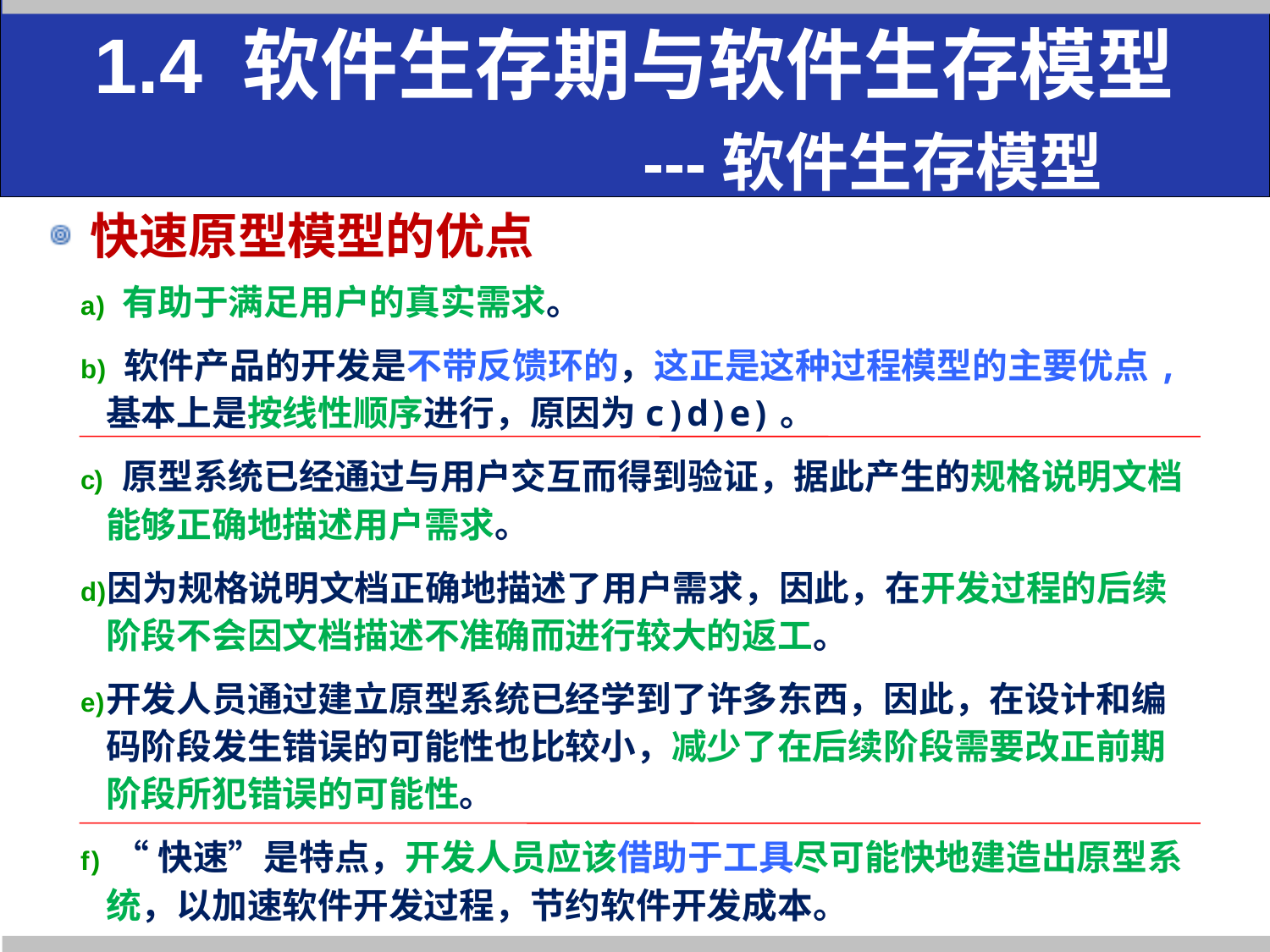

# 1.4 软件生存期与软件生存模型 ---软件生存模型
快速原型模型的优点
 有助于满足用户的真实需求。
 软件产品的开发是不带反馈环的，这正是这种过程模型的主要优点,基本上是按线性顺序进行，原因为c)d)e)。
 原型系统已经通过与用户交互而得到验证，据此产生的规格说明文档能够正确地描述用户需求。
因为规格说明文档正确地描述了用户需求，因此，在开发过程的后续阶段不会因文档描述不准确而进行较大的返工。
开发人员通过建立原型系统已经学到了许多东西，因此，在设计和编码阶段发生错误的可能性也比较小，减少了在后续阶段需要改正前期阶段所犯错误的可能性。
 “快速”是特点，开发人员应该借助于工具尽可能快地建造出原型系统，以加速软件开发过程，节约软件开发成本。

68